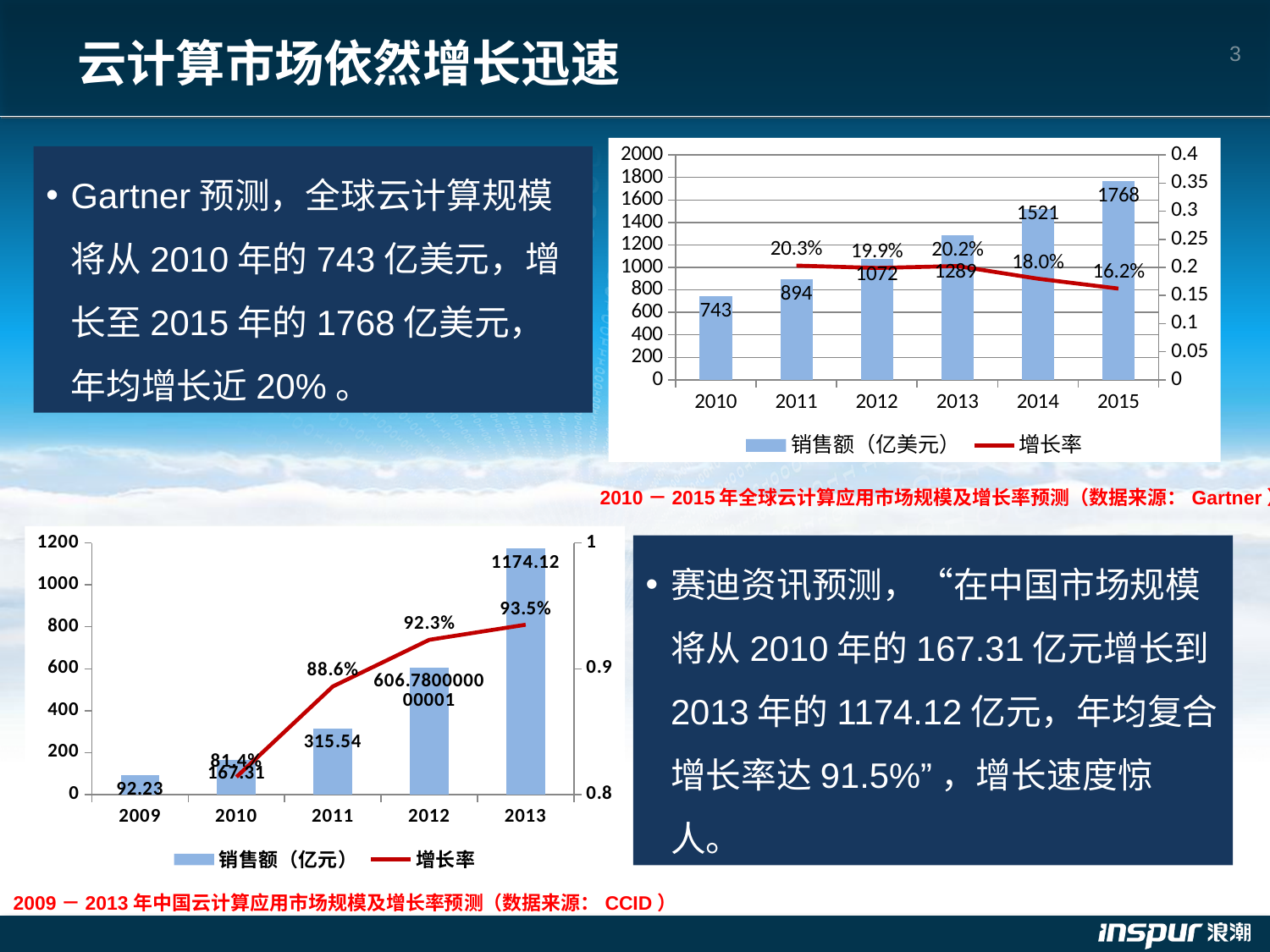

云计算市场依然增长迅速

### Chart

| Category | 销售额（亿美元） | 增长率 |
|---|---|---|
| 2010 | 743.0 | None |
| 2011 | 894.0 | 0.2032301480484522 |
| 2012 | 1072.0 | 0.19910514541387014 |
| 2013 | 1289.0 | 0.20242537313432873 |
| 2014 | 1521.0 | 0.1799844840961993 |
| 2015 | 1768.0 | 0.16239316239316248 |
Gartner预测，全球云计算规模将从2010年的743亿美元，增长至2015年的1768亿美元，年均增长近20%。
2010－2015年全球云计算应用市场规模及增长率预测（数据来源：Gartner）

### Chart

| Category | 销售额（亿元） | 增长率 |
|---|---|---|
| 2009 | 92.23 | None |
| 2010 | 167.31 | 0.8140518269543536 |
| 2011 | 315.54 | 0.8859601936525017 |
| 2012 | 606.7800000000005 | 0.9229891614375354 |
| 2013 | 1174.12 | 0.9350011536306406 |
赛迪资讯预测，“在中国市场规模将从2010年的167.31亿元增长到2013年的1174.12亿元，年均复合增长率达91.5%”，增长速度惊人。
2009－2013年中国云计算应用市场规模及增长率预测（数据来源：CCID）